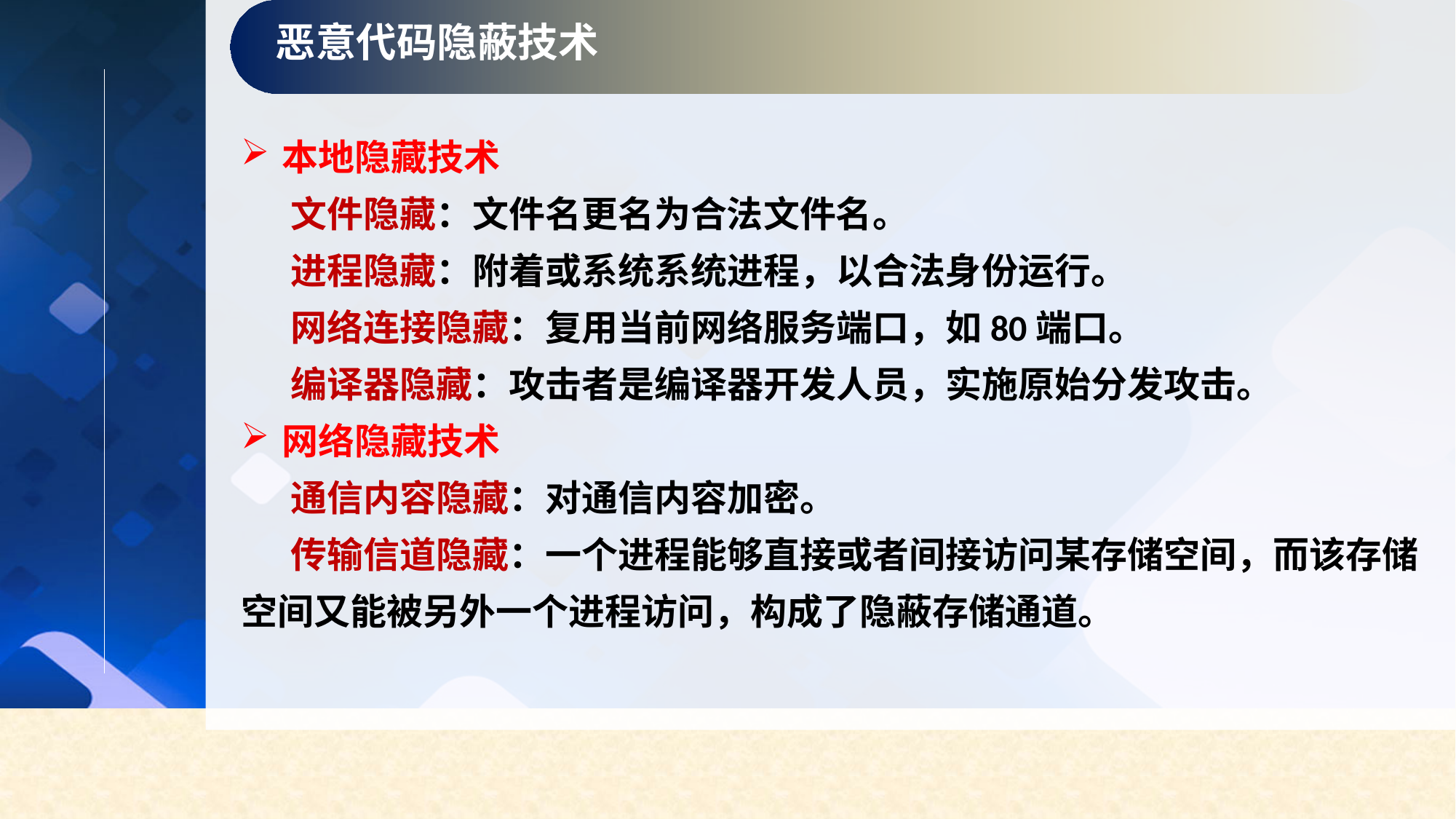

恶意代码隐蔽技术
本地隐藏技术
     文件隐藏：文件名更名为合法文件名。
     进程隐藏：附着或系统系统进程，以合法身份运行。
     网络连接隐藏：复用当前网络服务端口，如80端口。
     编译器隐藏：攻击者是编译器开发人员，实施原始分发攻击。
网络隐藏技术
     通信内容隐藏：对通信内容加密。
     传输信道隐藏：一个进程能够直接或者间接访问某存储空间，而该存储空间又能被另外一个进程访问，构成了隐蔽存储通道。